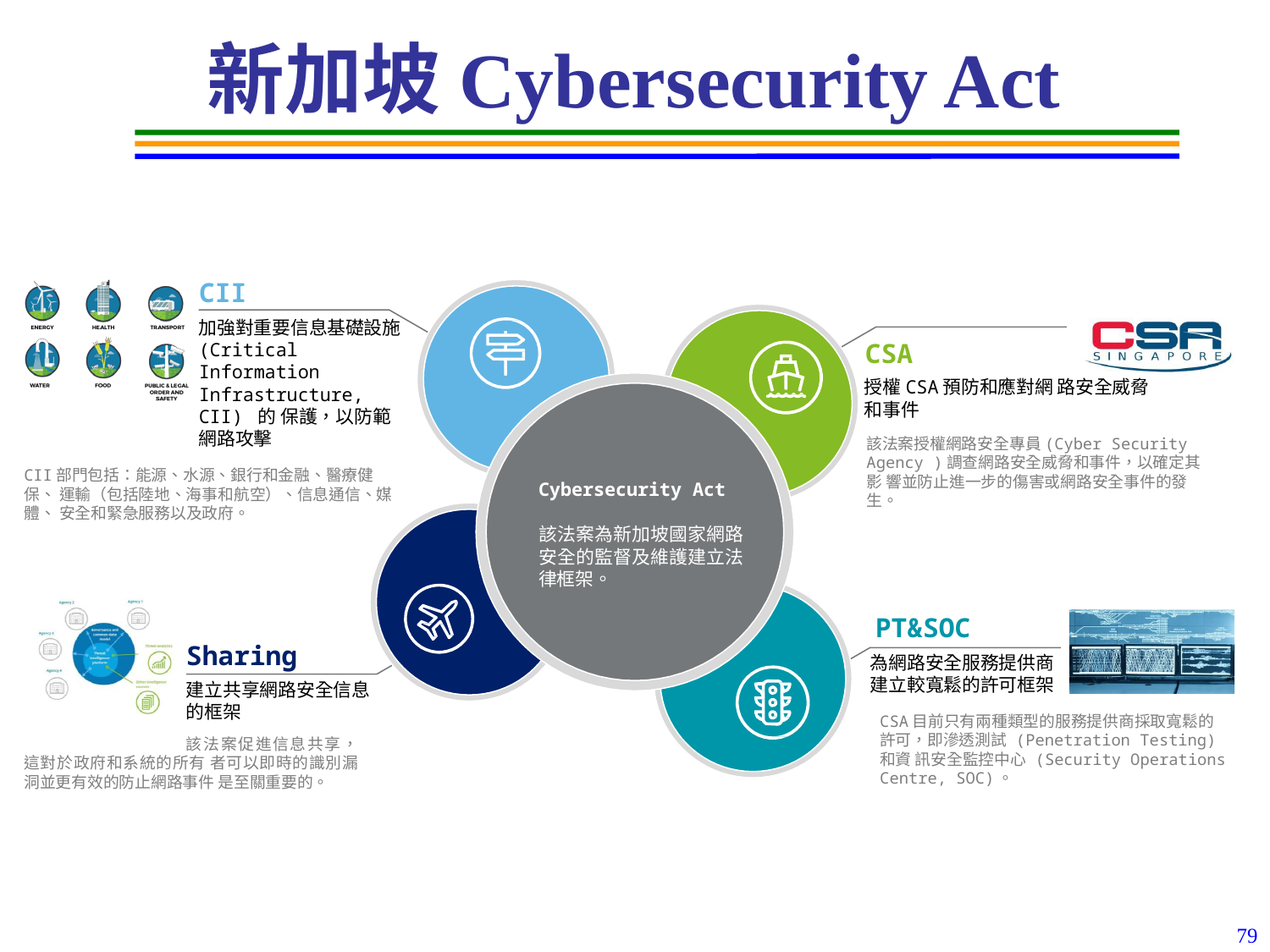

# 新加坡Cybersecurity Act
CII
加強對重要信息基礎設施 (Critical Information Infrastructure, CII) 的 保護，以防範網路攻擊
CII部門包括：能源、水源、銀行和金融、醫療健保、 運輸（包括陸地、海事和航空）、信息通信、媒體、 安全和緊急服務以及政府。

CSA
授權CSA預防和應對網 路安全威脅和事件
該法案授權網路安全專員(Cyber Security Agency )調查網路安全威脅和事件，以確定其影 響並防止進一步的傷害或網路安全事件的發生。

Cybersecurity Act

該法案為新加坡國家網路 安全的監督及維護建立法 律框架。

PT&SOC
為網路安全服務提供商 建立較寬鬆的許可框架
Sharing
建立共享網路安全信息
的框架
該法案促進信息共享，這對於政府和系統的所有 者可以即時的識別漏洞並更有效的防止網路事件 是至關重要的。

CSA目前只有兩種類型的服務提供商採取寬鬆的 許可，即滲透測試 (Penetration Testing) 和資 訊安全監控中心 (Security Operations Centre, SOC)。
79